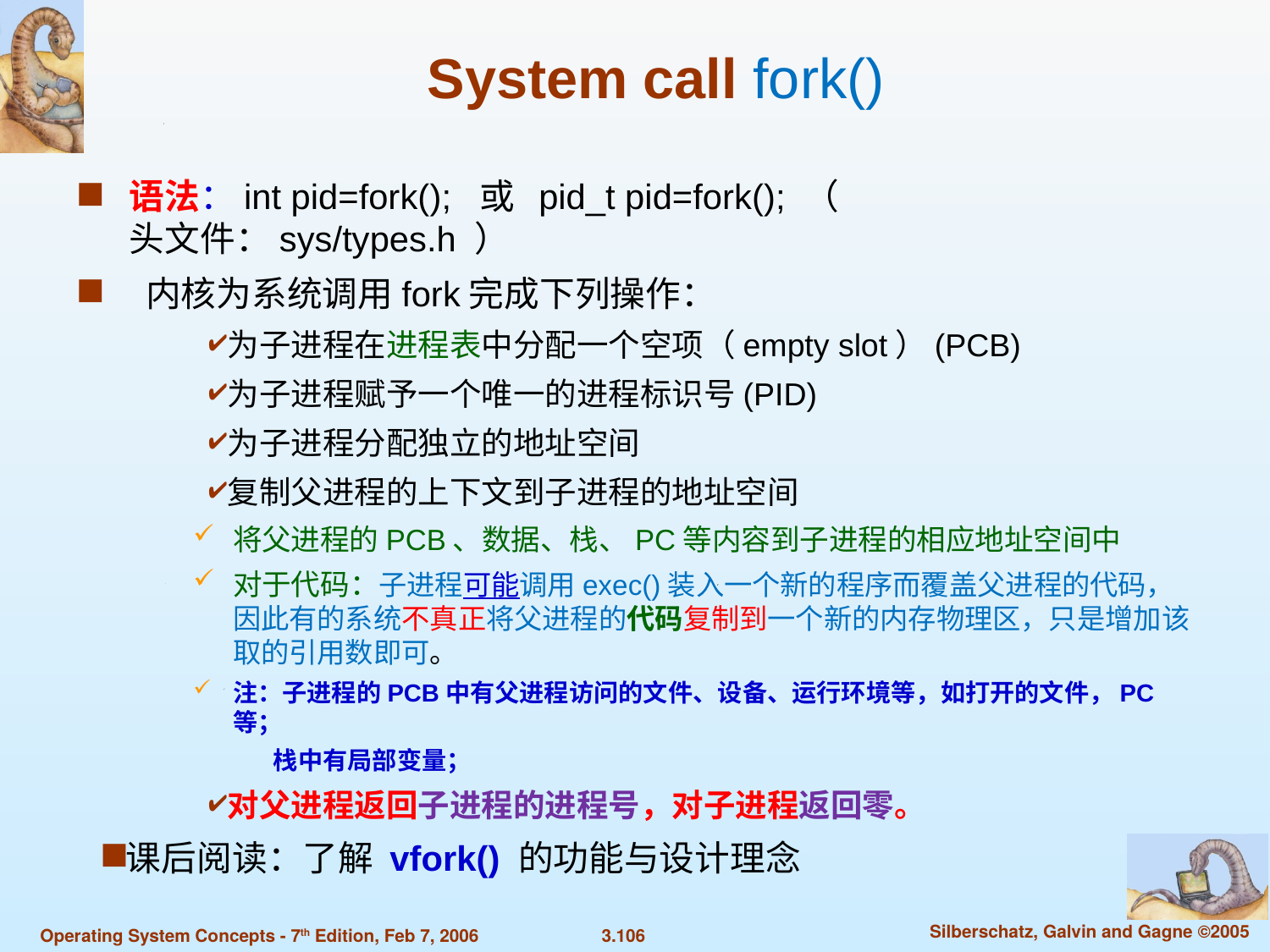

# System call fork()
语法：int pid=fork();  或  pid_t pid=fork(); （ 头文件：sys/types.h ）
 内核为系统调用fork完成下列操作：
为子进程在进程表中分配一个空项（empty slot）(PCB)
为子进程赋予一个唯一的进程标识号(PID)
为子进程分配独立的地址空间
复制父进程的上下文到子进程的地址空间
将父进程的PCB、数据、栈、PC等内容到子进程的相应地址空间中
对于代码：子进程可能调用exec()装入一个新的程序而覆盖父进程的代码，因此有的系统不真正将父进程的代码复制到一个新的内存物理区，只是增加该取的引用数即可。
注：子进程的PCB中有父进程访问的文件、设备、运行环境等，如打开的文件，PC等；
             栈中有局部变量；
对父进程返回子进程的进程号，对子进程返回零。
课后阅读：了解 vfork() 的功能与设计理念